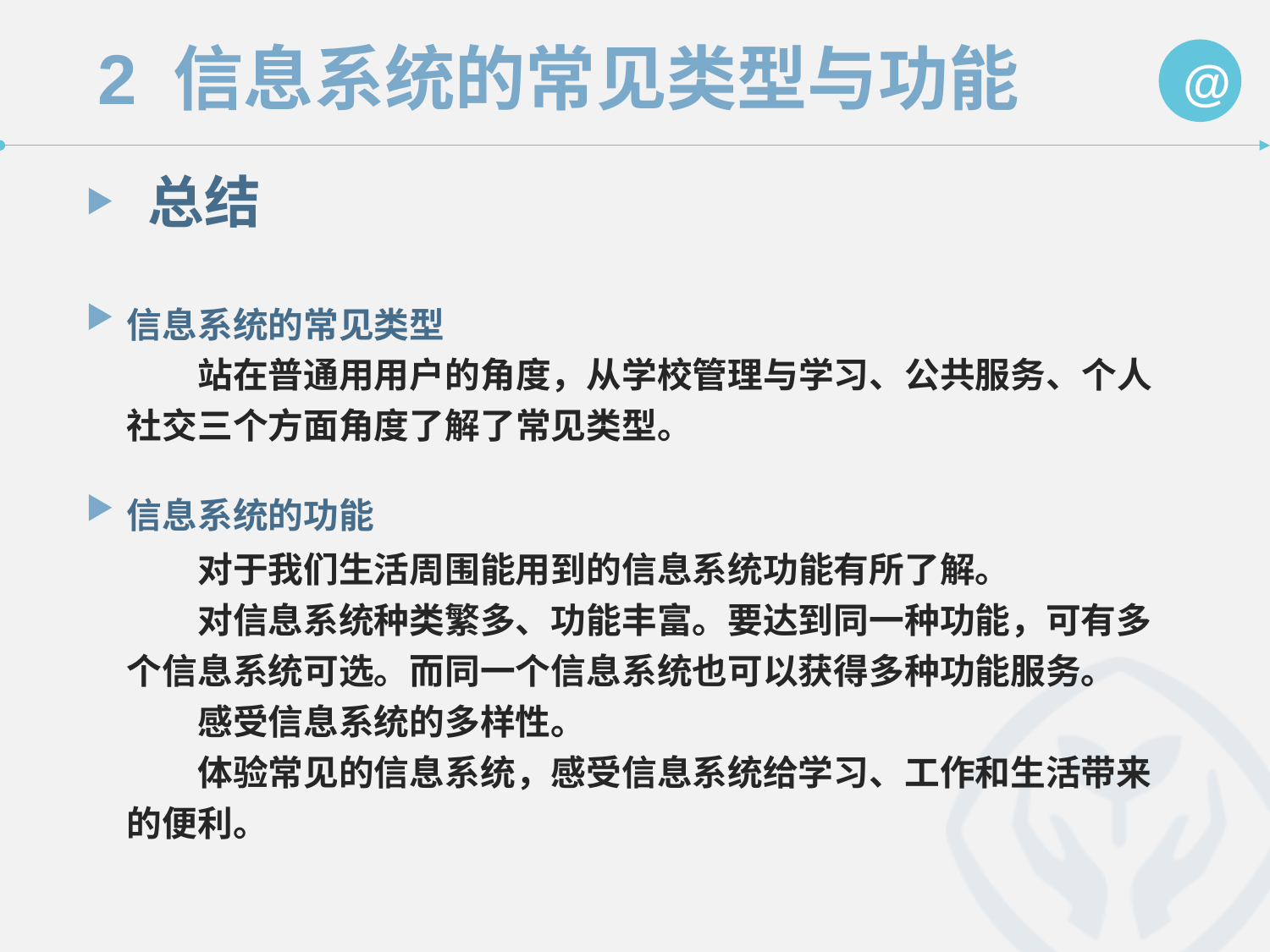

总结

信息系统的常见类型

　　站在普通用用户的角度，从学校管理与学习、公共服务、个人社交三个方面角度了解了常见类型。
信息系统的功能

　　对于我们生活周围能用到的信息系统功能有所了解。
　　对信息系统种类繁多、功能丰富。要达到同一种功能，可有多个信息系统可选。而同一个信息系统也可以获得多种功能服务。
　　感受信息系统的多样性。
　　体验常见的信息系统，感受信息系统给学习、工作和生活带来的便利。